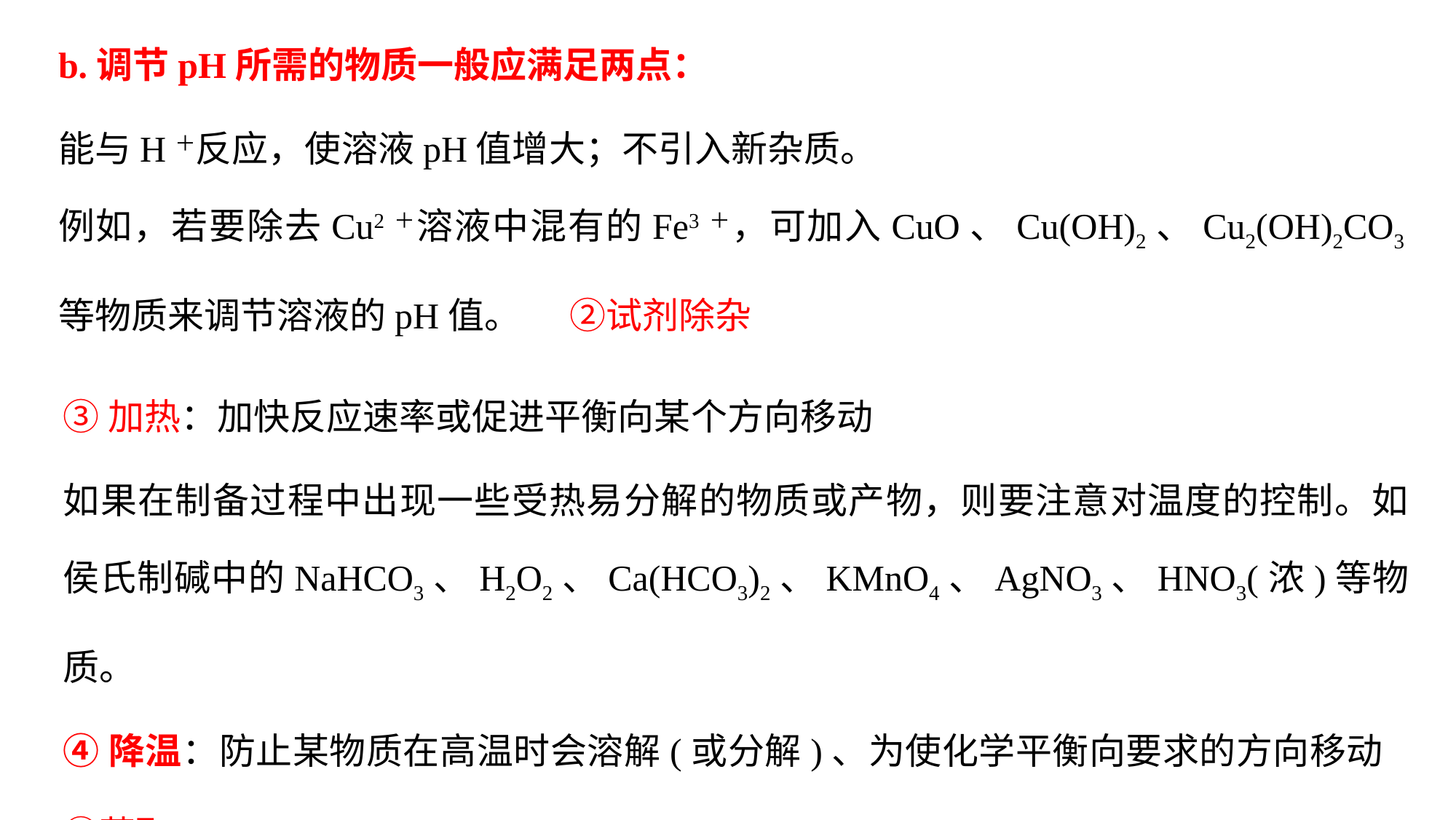

b.调节pH所需的物质一般应满足两点：
能与H＋反应，使溶液pH值增大；不引入新杂质。
例如，若要除去Cu2＋溶液中混有的Fe3＋，可加入CuO、Cu(OH)2、Cu2(OH)2CO3等物质来调节溶液的pH值。      ②试剂除杂
③加热：加快反应速率或促进平衡向某个方向移动
如果在制备过程中出现一些受热易分解的物质或产物，则要注意对温度的控制。如侯氏制碱中的NaHCO3、H2O2、Ca(HCO3)2、KMnO4、AgNO3、HNO3(浓)等物质。
④降温：防止某物质在高温时会溶解(或分解)、为使化学平衡向要求的方向移动    ⑤萃取